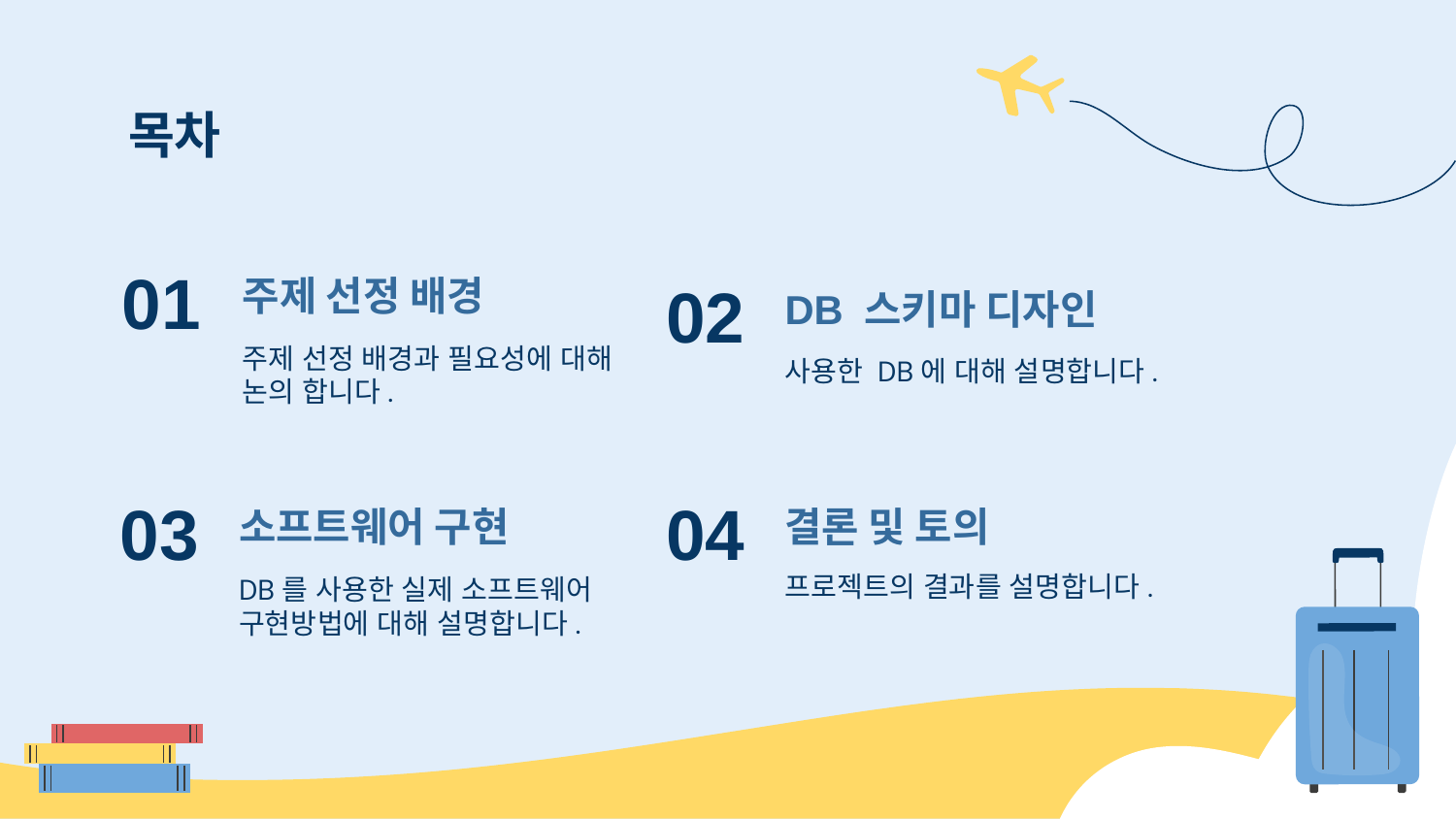

목차

# 01
02
주제 선정 배경
DB 스키마 디자인
주제 선정 배경과 필요성에 대해 논의 합니다.
사용한 DB에 대해 설명합니다.
03
04
결론 및 토의
소프트웨어 구현

프로젝트의 결과를 설명합니다.
DB를 사용한 실제 소프트웨어 구현방법에 대해 설명합니다.